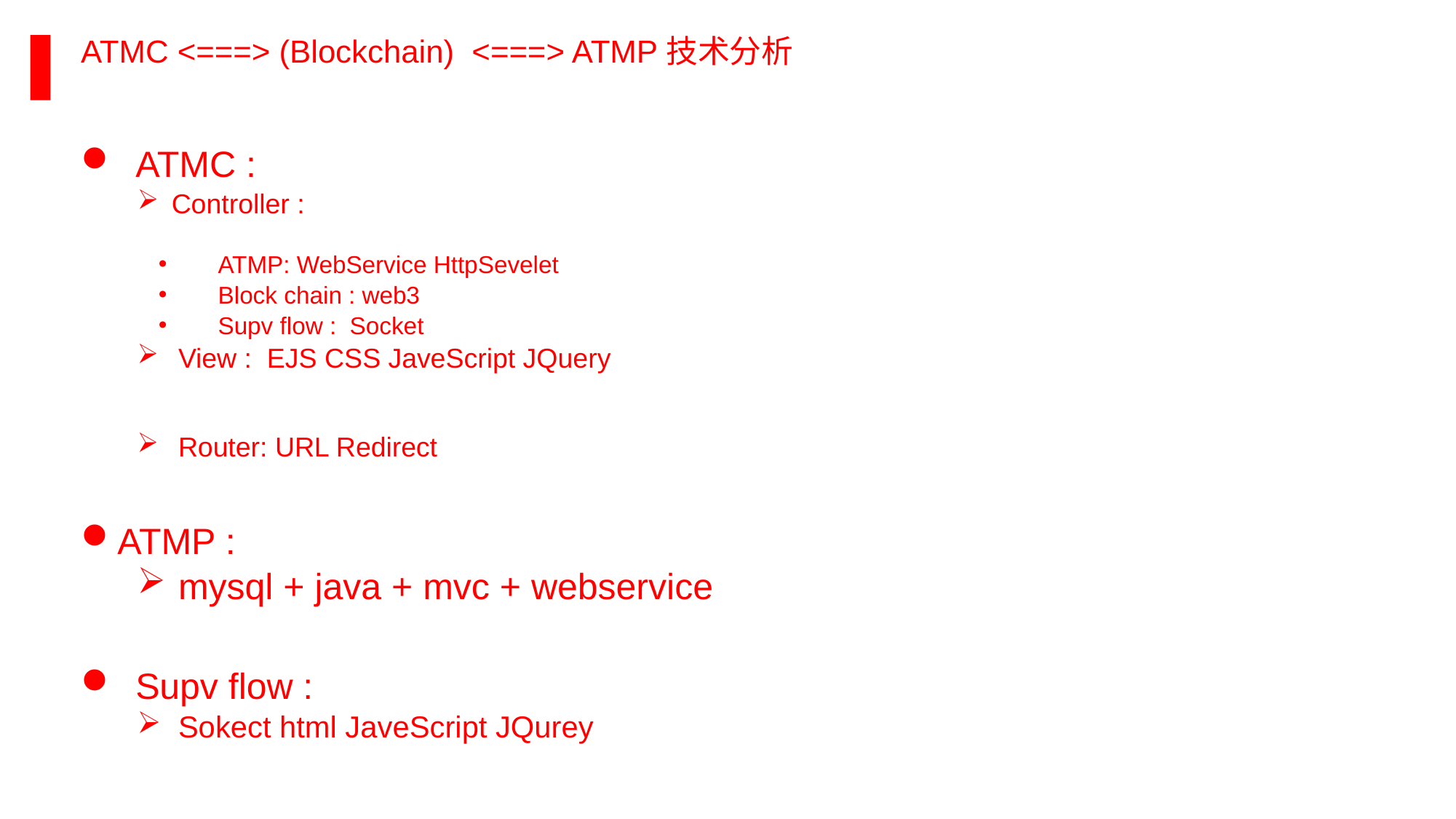

# ATMC <===> (Blockchain)  <===> ATMP技术分析
ATMC :
Controller :

   ATMP: WebService HttpSevelet
   Block chain : web3
   Supv flow :  Socket
View :  EJS CSS JaveScript JQuery

Router: URL Redirect

ATMP :
mysql + java + mvc + webservice

Supv flow :
Sokect html JaveScript JQurey